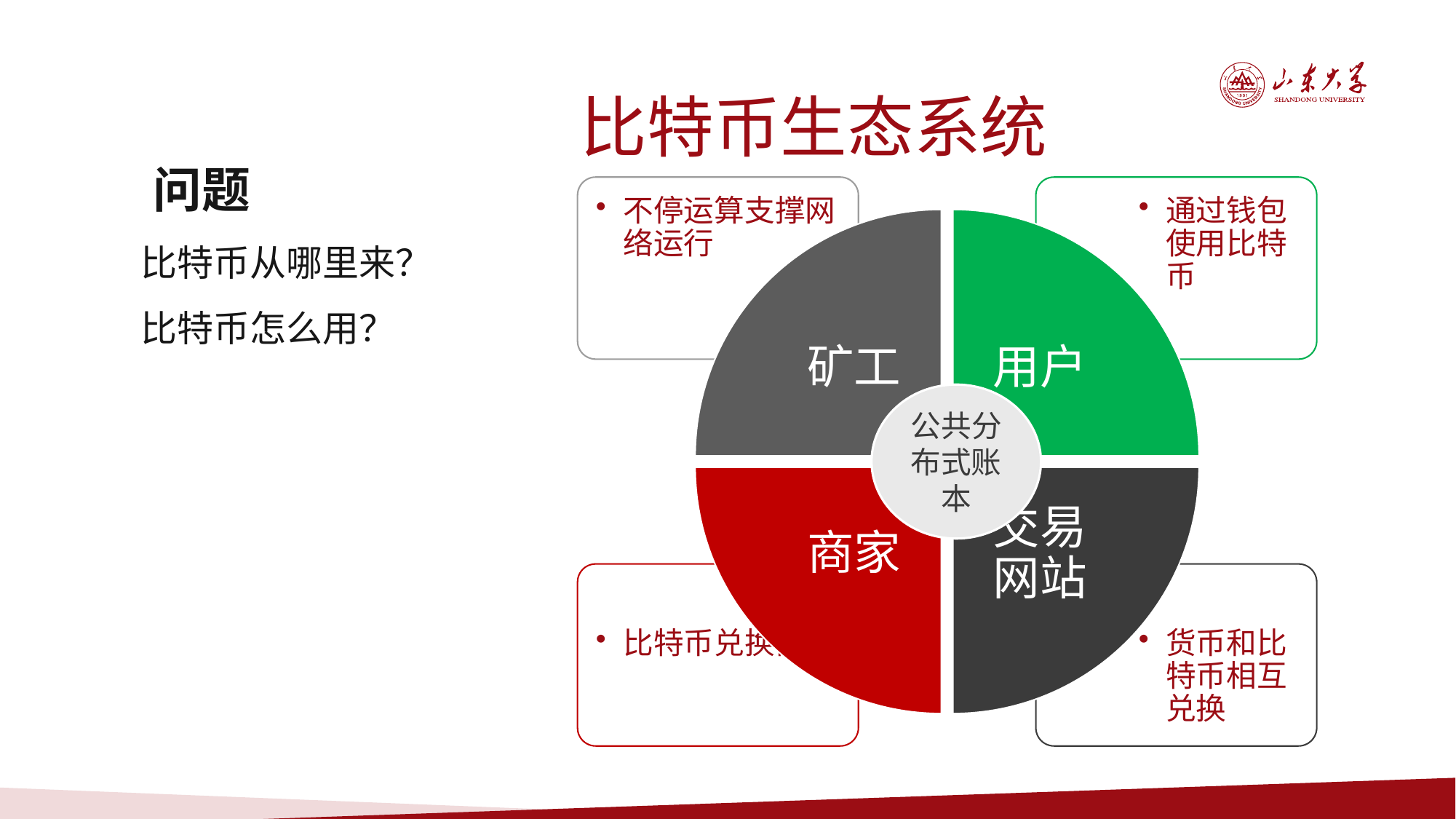

比特币生态系统
     问题
比特币从哪里来？
比特币怎么用？
货币和比特币相互兑换
比特币兑换商品
通过钱包使用比特币
不停运算支撑网络运行
矿工
用户
交易网站
商家
公共分布式账本